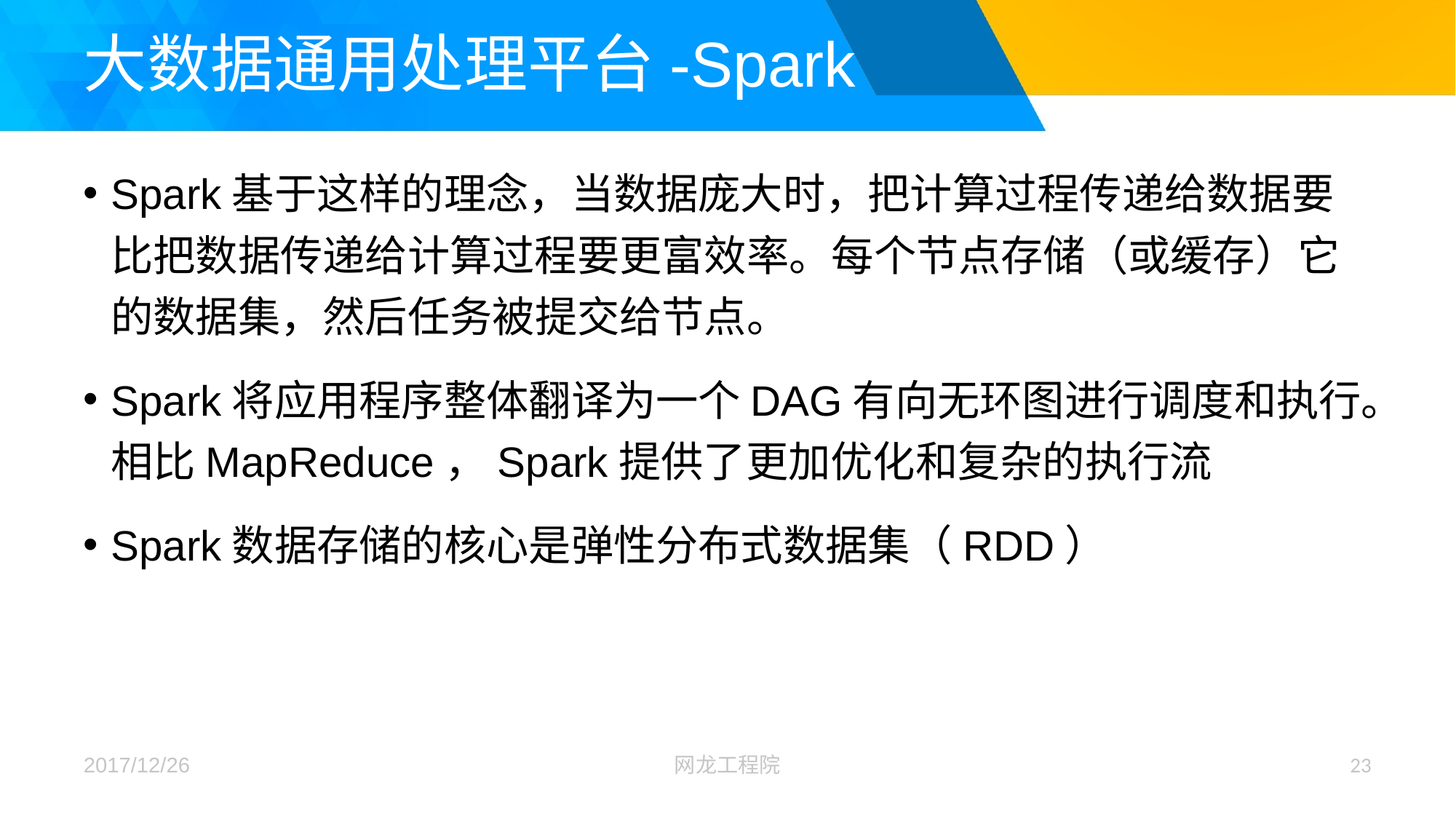

# 大数据通用处理平台-Spark
Spark基于这样的理念，当数据庞大时，把计算过程传递给数据要比把数据传递给计算过程要更富效率。每个节点存储（或缓存）它的数据集，然后任务被提交给节点。
Spark将应用程序整体翻译为一个DAG有向无环图进行调度和执行。相比MapReduce，Spark提供了更加优化和复杂的执行流
Spark数据存储的核心是弹性分布式数据集（RDD）
2017/12/26
网龙工程院
23